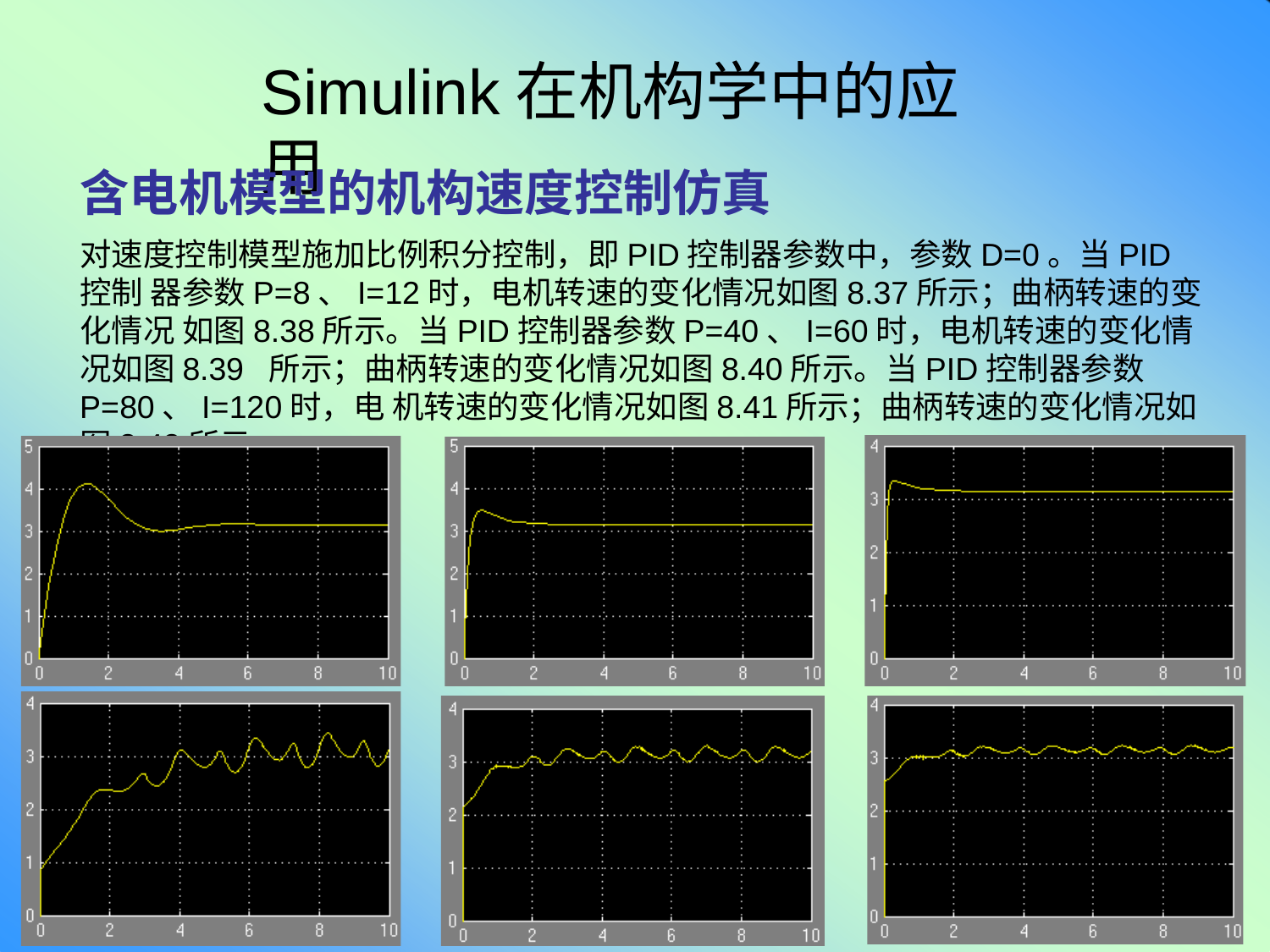

# Simulink在机构学中的应用
含电机模型的机构速度控制仿真
对速度控制模型施加比例积分控制，即PID控制器参数中，参数D=0。当PID控制 器参数P=8、I=12时，电机转速的变化情况如图8.37所示；曲柄转速的变化情况 如图8.38所示。当PID控制器参数P=40、I=60时，电机转速的变化情况如图8.39  所示；曲柄转速的变化情况如图8.40所示。当PID控制器参数P=80、I=120时，电 机转速的变化情况如图8.41所示；曲柄转速的变化情况如图8.42所示。